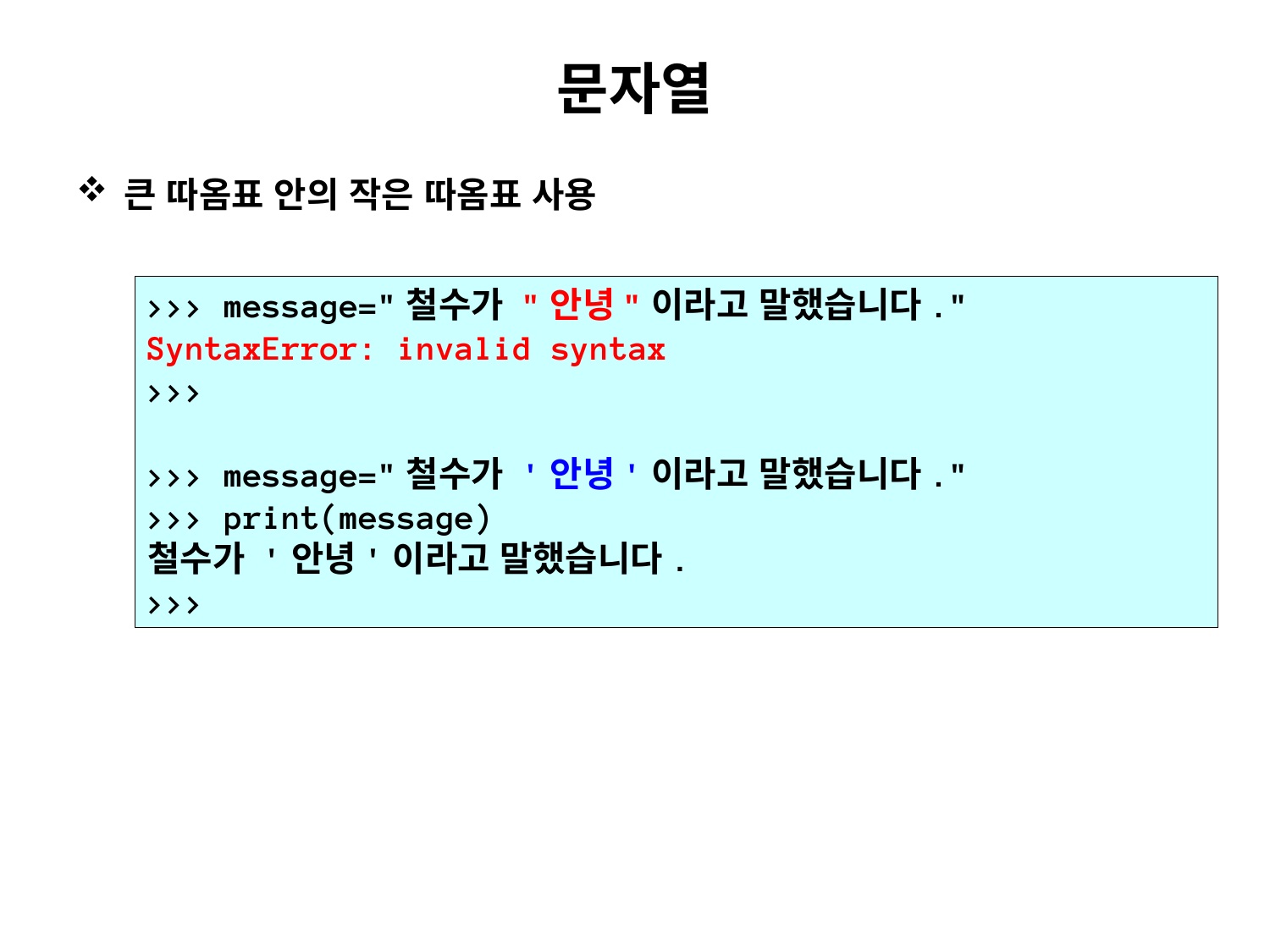

# 문자열
큰 따옴표 안의 작은 따옴표 사용

>>> message="철수가 "안녕"이라고 말했습니다."
SyntaxError: invalid syntax
>>>

>>> message="철수가 '안녕'이라고 말했습니다."
>>> print(message)
철수가 '안녕'이라고 말했습니다.
>>>